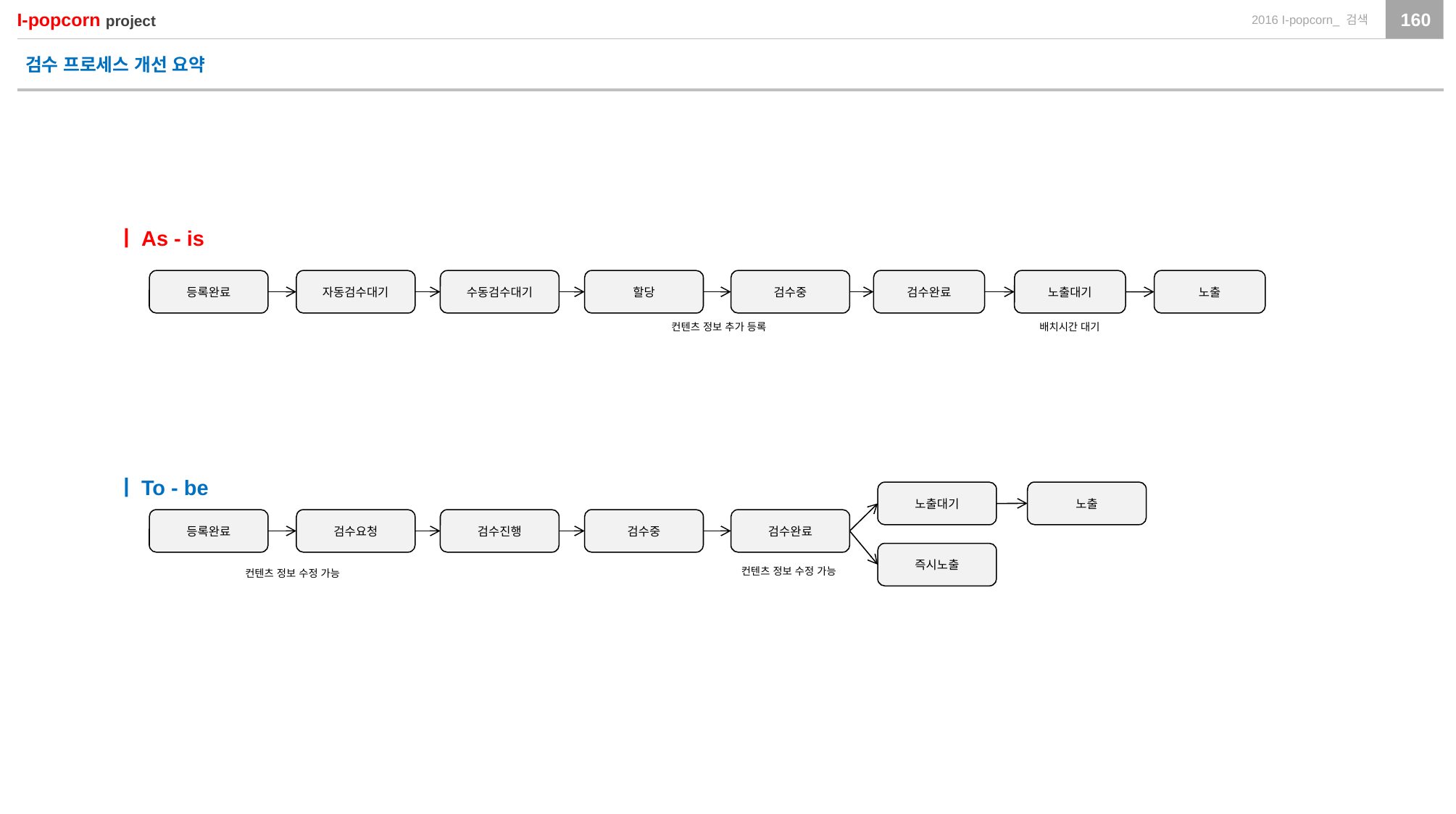

검수 프로세스 개선 요약
ㅣAs - is
등록완료
자동검수대기
수동검수대기
할당
검수중
검수완료
노출대기
노출
컨텐츠 정보 추가 등록
배치시간 대기
ㅣTo - be
노출
노출대기
등록완료
검수요청
검수진행
검수중
검수완료
즉시노출
컨텐츠 정보 수정 가능
컨텐츠 정보 수정 가능